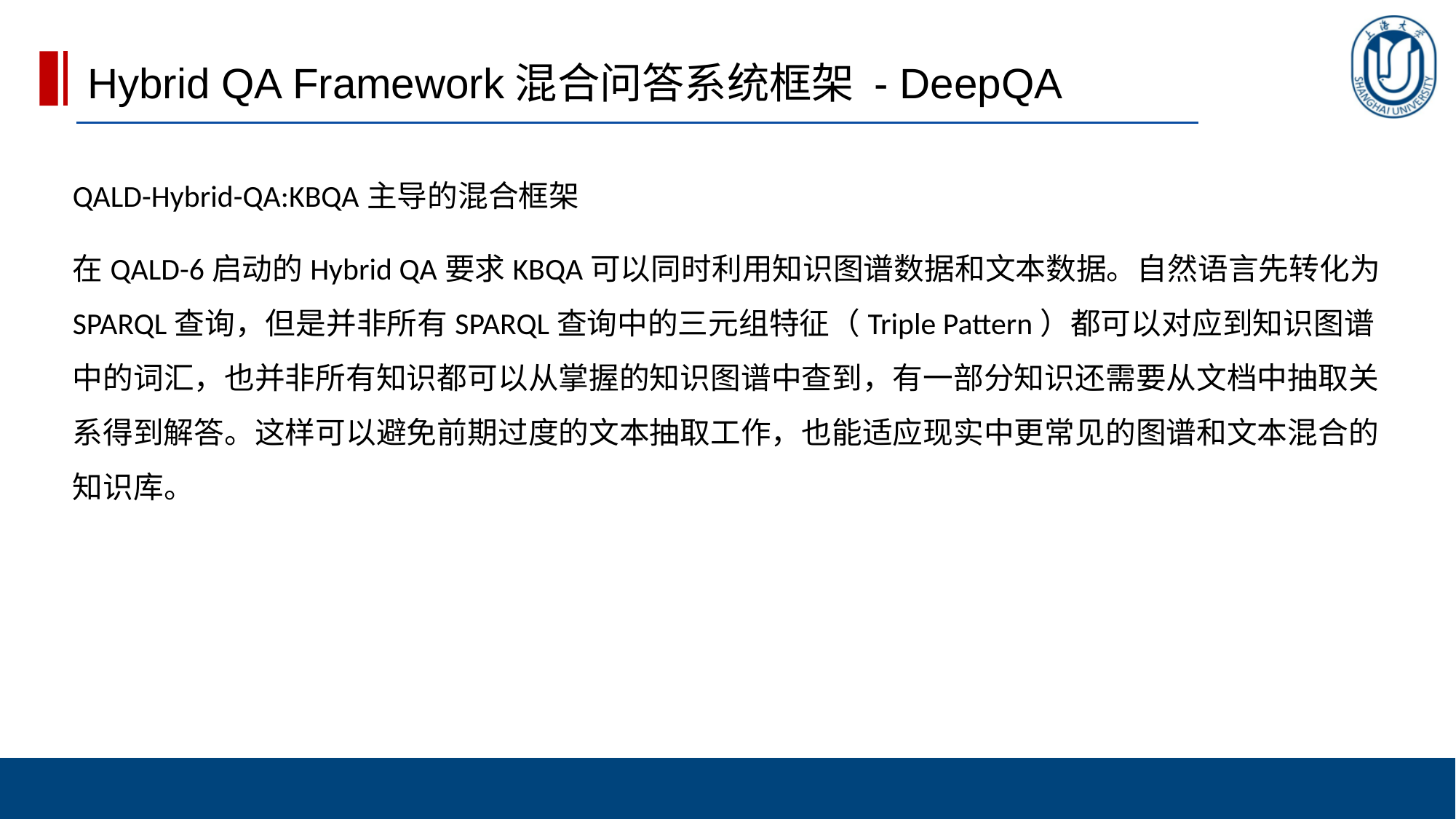

Hybrid QA Framework混合问答系统框架 - DeepQA
QALD-Hybrid-QA:KBQA主导的混合框架
在QALD-6启动的Hybrid QA要求KBQA可以同时利用知识图谱数据和文本数据。自然语言先转化为SPARQL查询，但是并非所有SPARQL查询中的三元组特征（Triple Pattern）都可以对应到知识图谱中的词汇，也并非所有知识都可以从掌握的知识图谱中查到，有一部分知识还需要从文档中抽取关系得到解答。这样可以避免前期过度的文本抽取工作，也能适应现实中更常见的图谱和文本混合的知识库。